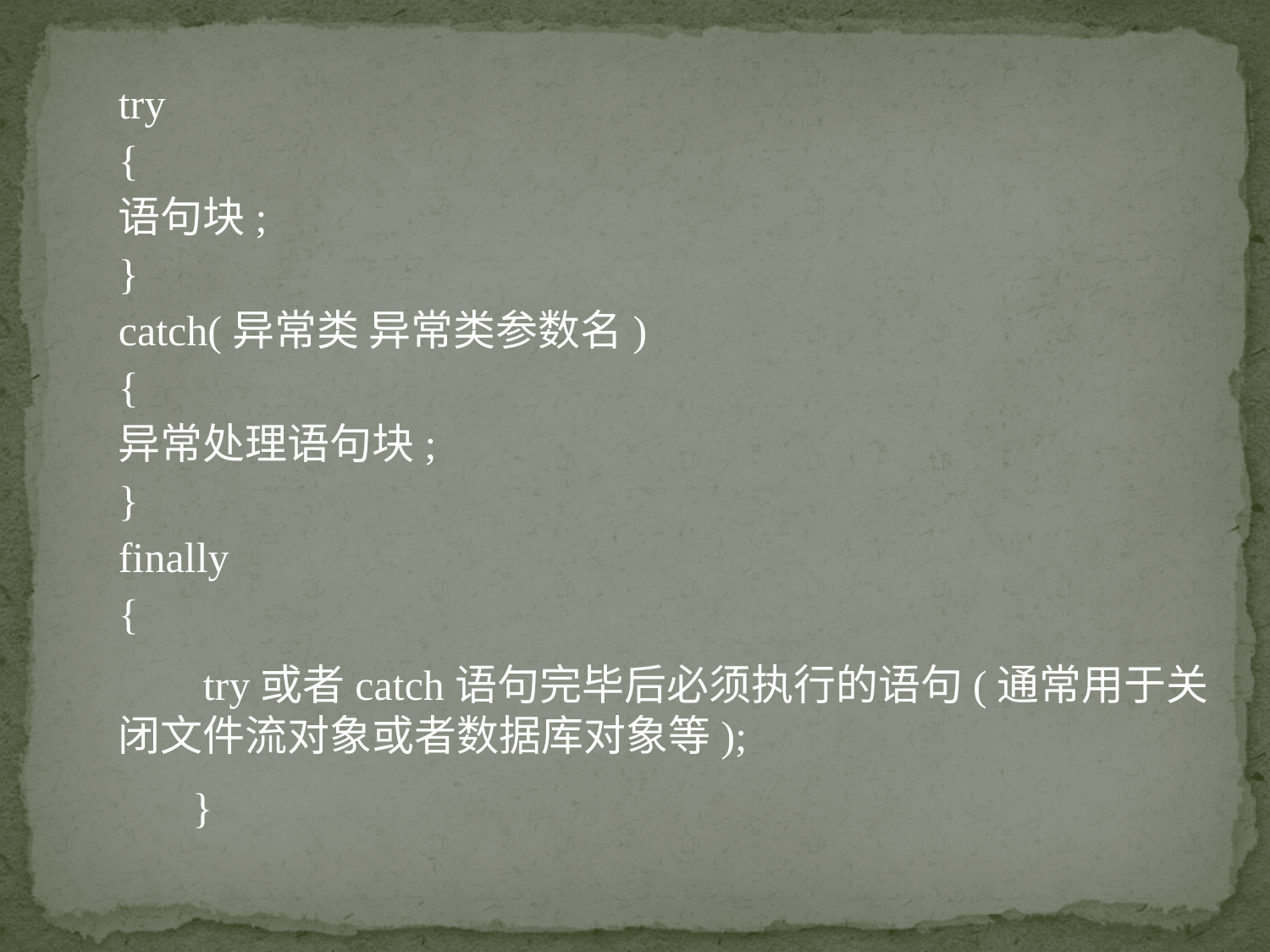

try
{
语句块;
}
catch(异常类 异常类参数名)
{
异常处理语句块;
}
finally
{
        try或者catch语句完毕后必须执行的语句(通常用于关闭文件流对象或者数据库对象等);
       }